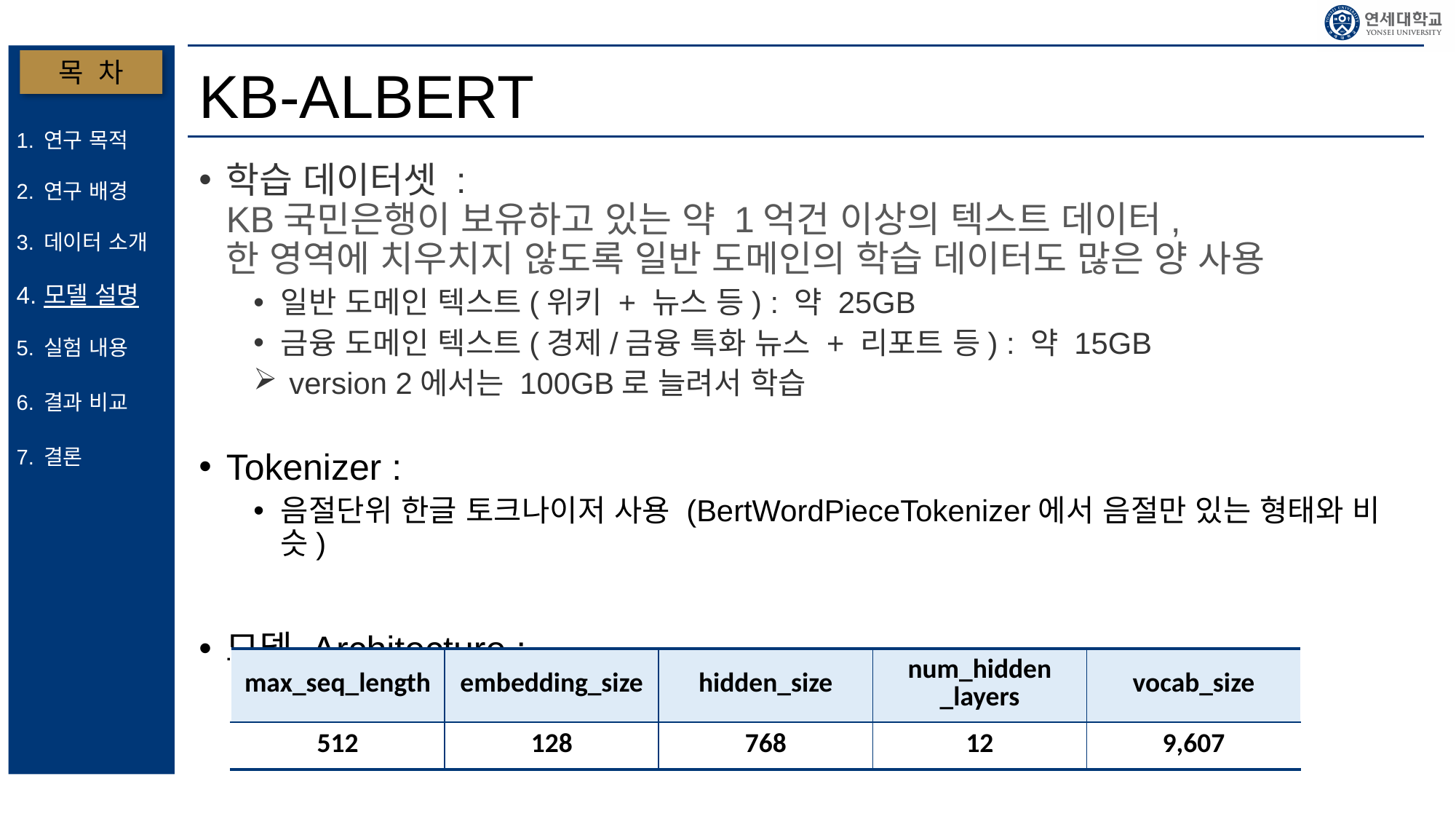

# KB-ALBERT
목  차
연구 목적

연구 배경

데이터 소개

모델 설명

실험 내용

결과 비교

결론
학습 데이터셋 :
KB국민은행이 보유하고 있는 약 1억건 이상의 텍스트 데이터,
한 영역에 치우치지 않도록 일반 도메인의 학습 데이터도 많은 양 사용
일반 도메인 텍스트(위키 + 뉴스 등) : 약 25GB
금융 도메인 텍스트(경제/금융 특화 뉴스 + 리포트 등) : 약 15GB
 version 2에서는 100GB로 늘려서 학습
Tokenizer :
음절단위 한글 토크나이저 사용 (BertWordPieceTokenizer에서 음절만 있는 형태와 비슷)

모델 Architecture :

| max\_seq\_length | embedding\_size | hidden\_size | num\_hidden \_layers | vocab\_size |
| --- | --- | --- | --- | --- |
| 512 | 128 | 768 | 12 | 9,607 |